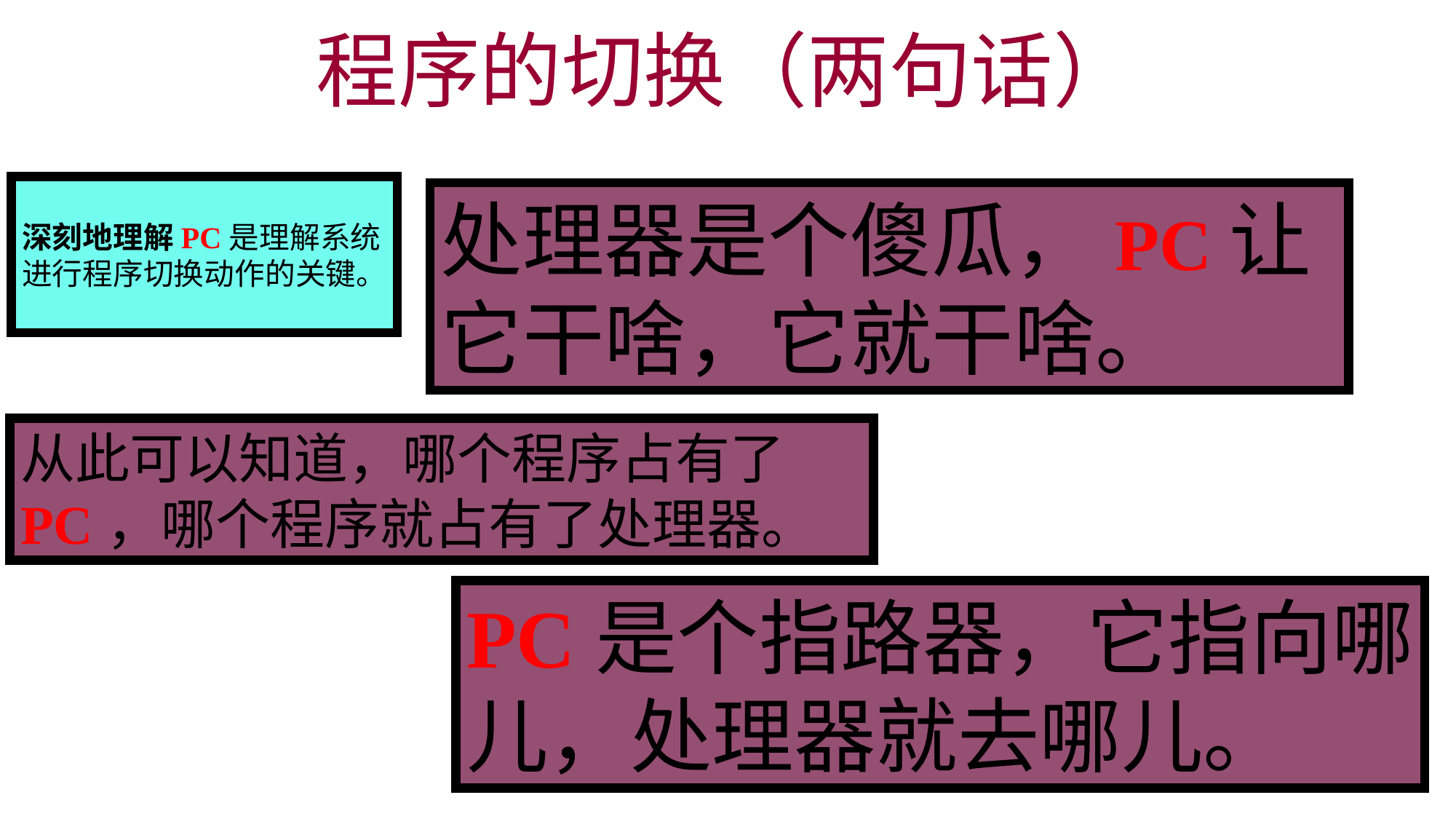

程序的切换（两句话）

深刻地理解PC是理解系统
进行程序切换动作的关键。

处理器是个傻瓜，PC让它干啥，它就干啥。
从此可以知道，哪个程序占有了PC，哪个程序就占有了处理器。
PC是个指路器，它指向哪
儿，处理器就去哪儿。